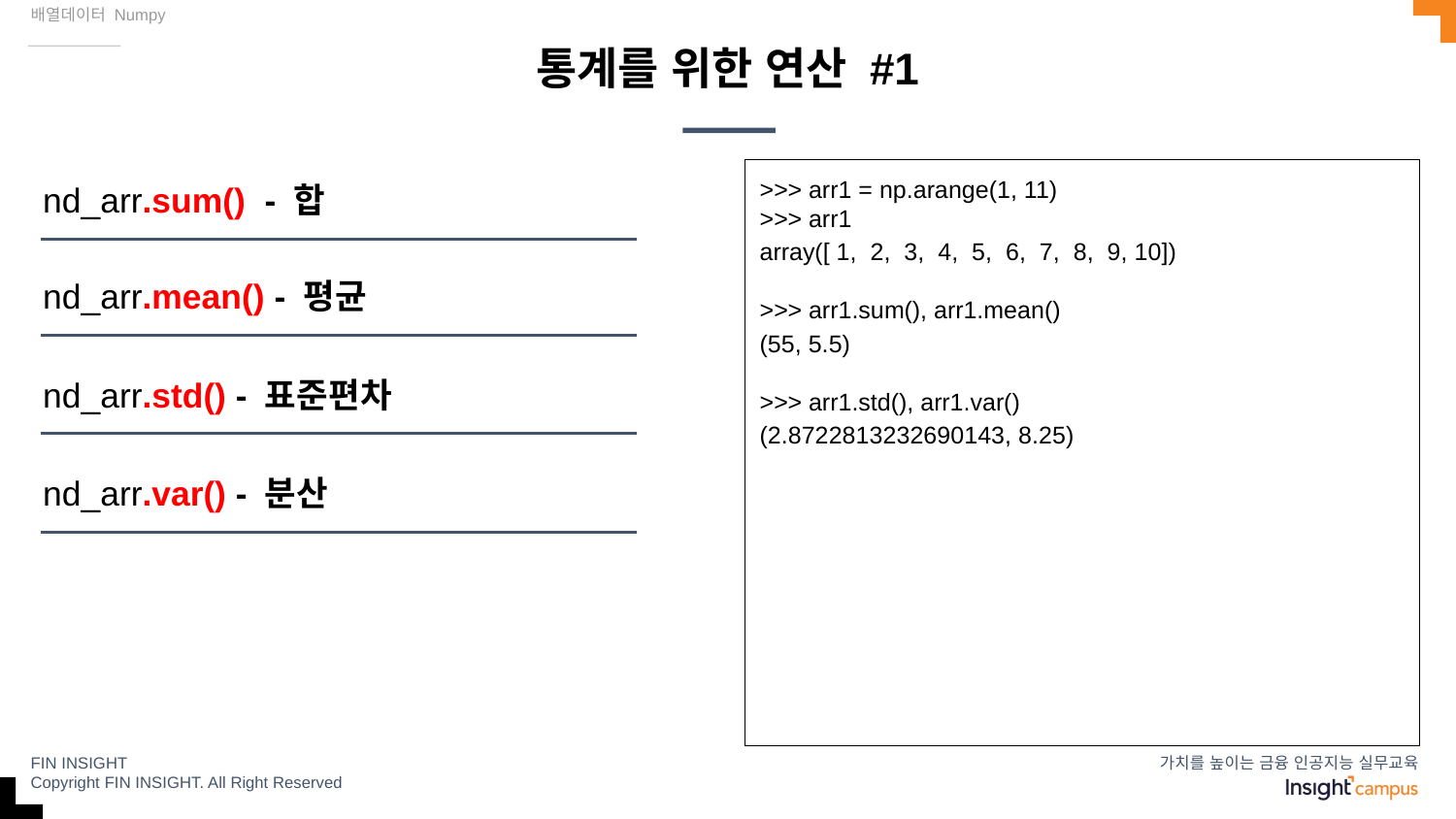

배열데이터 Numpy

# 통계를 위한 연산 #1
nd_arr.sum()  - 합
>>> arr1 = np.arange(1, 11)
>>> arr1
array([ 1,  2,  3,  4,  5,  6,  7,  8,  9, 10])

>>> arr1.sum(), arr1.mean()
(55, 5.5)

>>> arr1.std(), arr1.var()
(2.8722813232690143, 8.25)

nd_arr.mean() - 평균
nd_arr.std() - 표준편차
nd_arr.var() - 분산